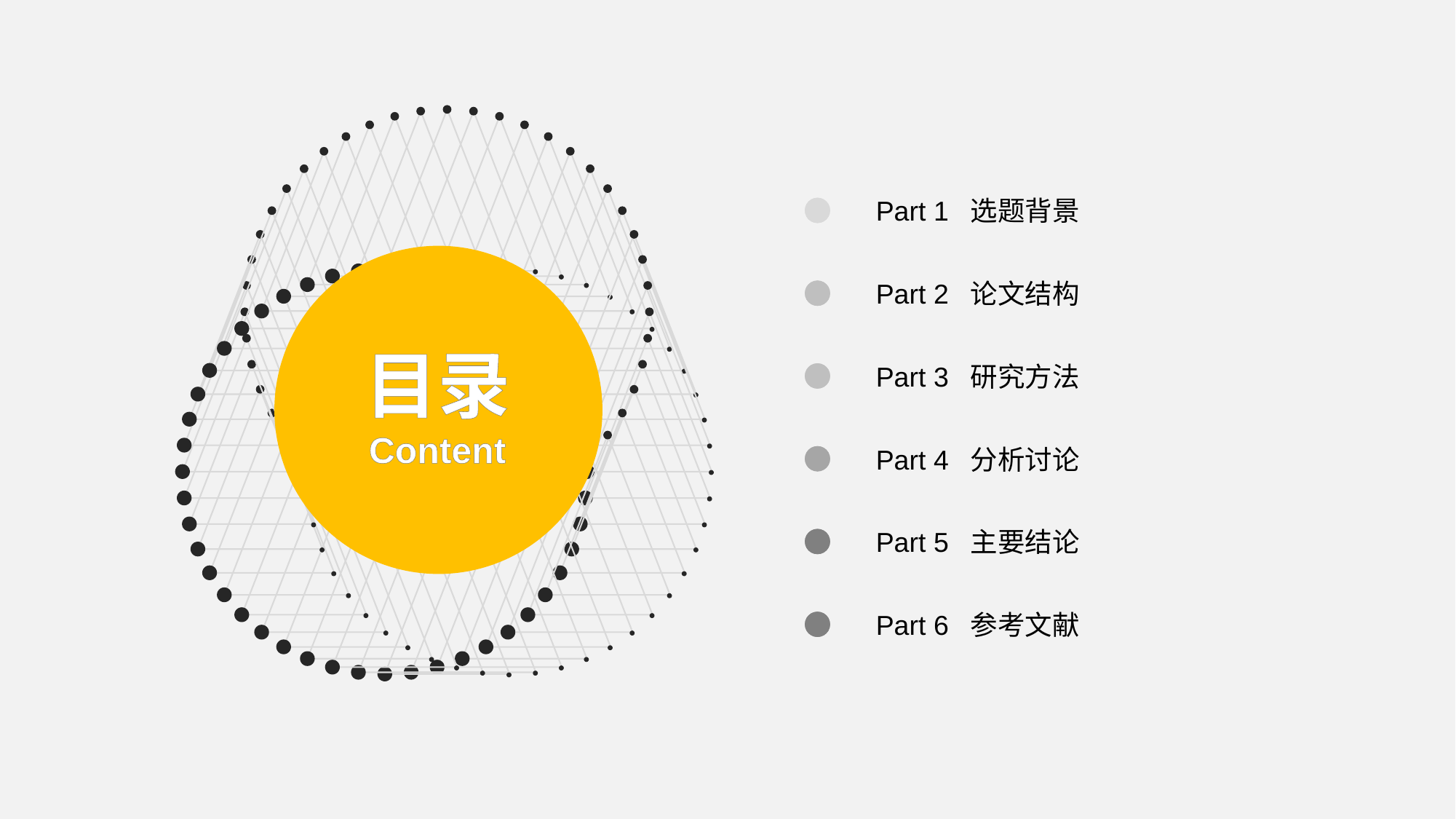

Part 1  选题背景

Part 2  论文结构

目录
Content
Part 3  研究方法

Part 4  分析讨论

Part 5  主要结论

Part 6  参考文献